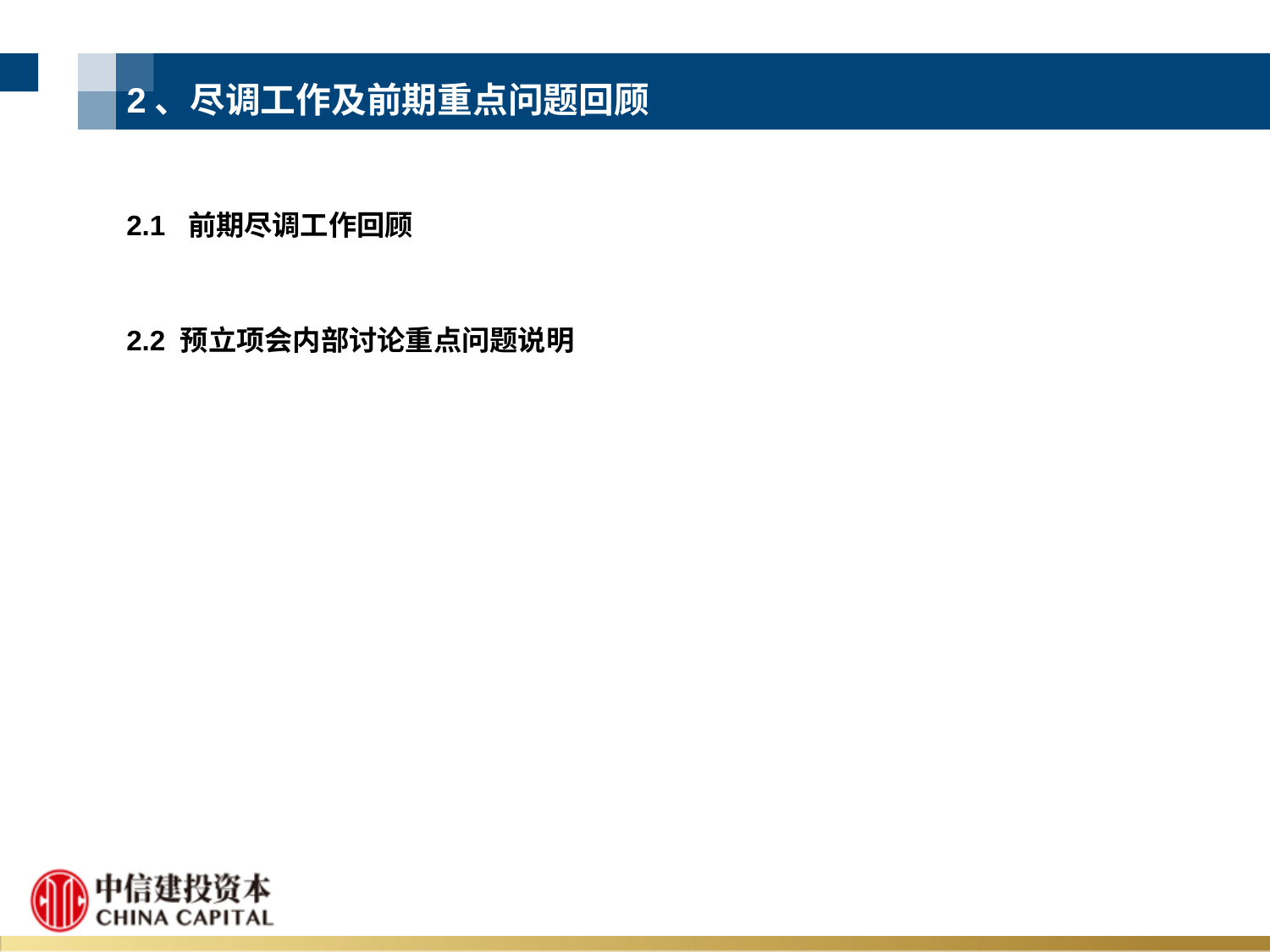

2、尽调工作及前期重点问题回顾
2.1  前期尽调工作回顾

2.2 预立项会内部讨论重点问题说明